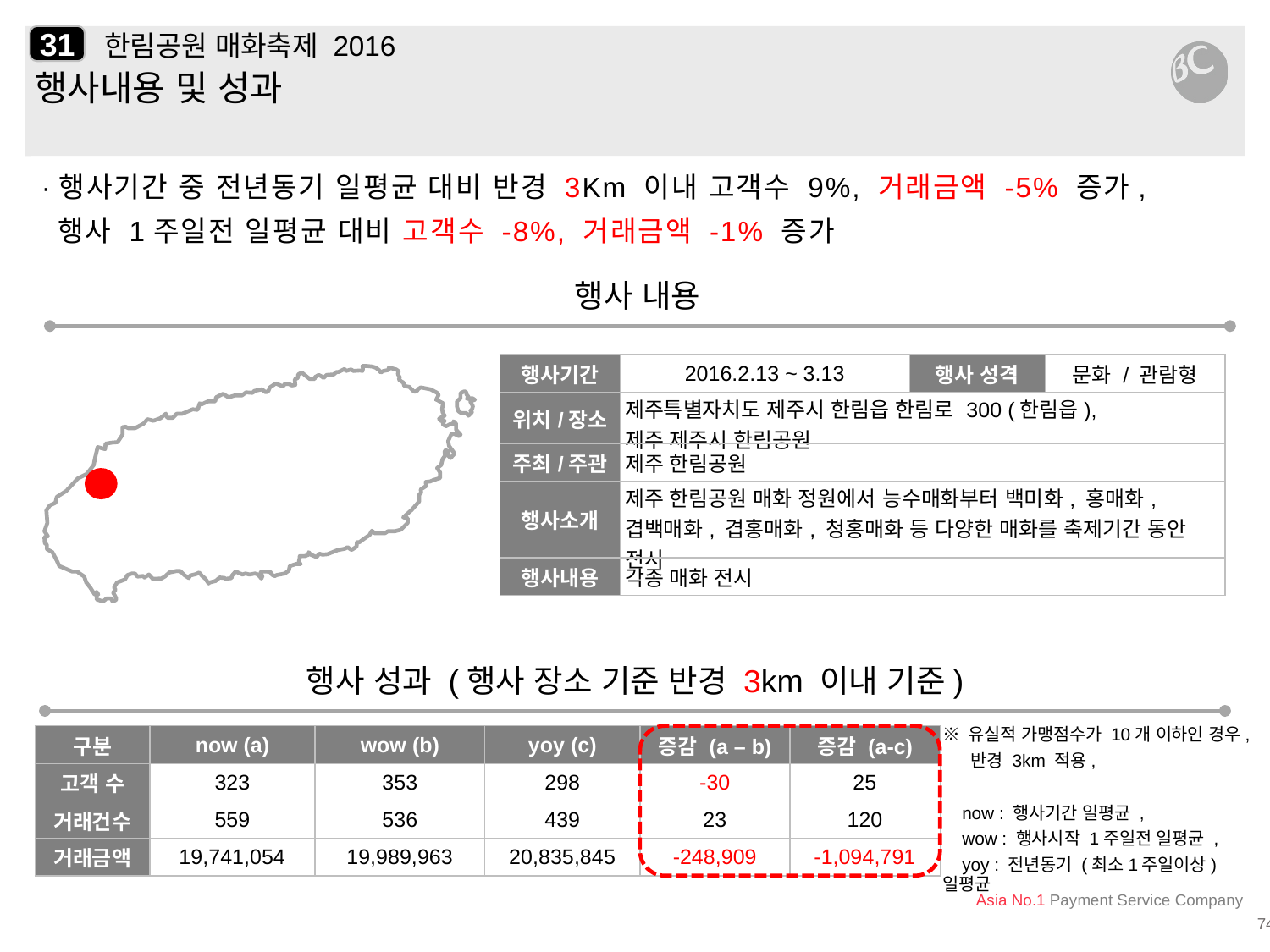

31
# 한림공원 매화축제 2016
행사내용 및 성과
·행사기간 중 전년동기 일평균 대비 반경 3Km 이내 고객수 9%, 거래금액 -5% 증가,
 행사 1주일전 일평균 대비 고객수 -8%, 거래금액 -1% 증가
행사 내용
| 행사기간 | 2016.2.13 ~ 3.13 | 행사 성격 | 문화 / 관람형 |
| --- | --- | --- | --- |
| 위치/장소 | 제주특별자치도 제주시 한림읍 한림로 300 (한림읍), 제주 제주시 한림공원 |  |  |
| 주최/주관 | 제주 한림공원 |  |  |
| 행사소개 | 제주 한림공원 매화 정원에서 능수매화부터 백미화, 홍매화, 겹백매화, 겹홍매화, 청홍매화 등 다양한 매화를 축제기간 동안 전시 |  |  |
| 행사내용 | 각종 매화 전시 |  |  |

행사 성과 (행사 장소 기준 반경 3km 이내 기준)
| 구분 | now (a) | wow (b) | yoy (c) | 증감 (a – b) | 증감 (a-c) |
| --- | --- | --- | --- | --- | --- |
| 고객 수 | 323 | 353 | 298 | -30 | 25 |
| 거래건수 | 559 | 536 | 439 | 23 | 120 |
| 거래금액 | 19,741,054 | 19,989,963 | 20,835,845 | -248,909 | -1,094,791 |

※ 유실적 가맹점수가 10개 이하인 경우,
     반경 3km 적용,

    now : 행사기간 일평균 ,
    wow : 행사시작 1주일전 일평균 ,
    yoy : 전년동기 (최소1주일이상) 일평균